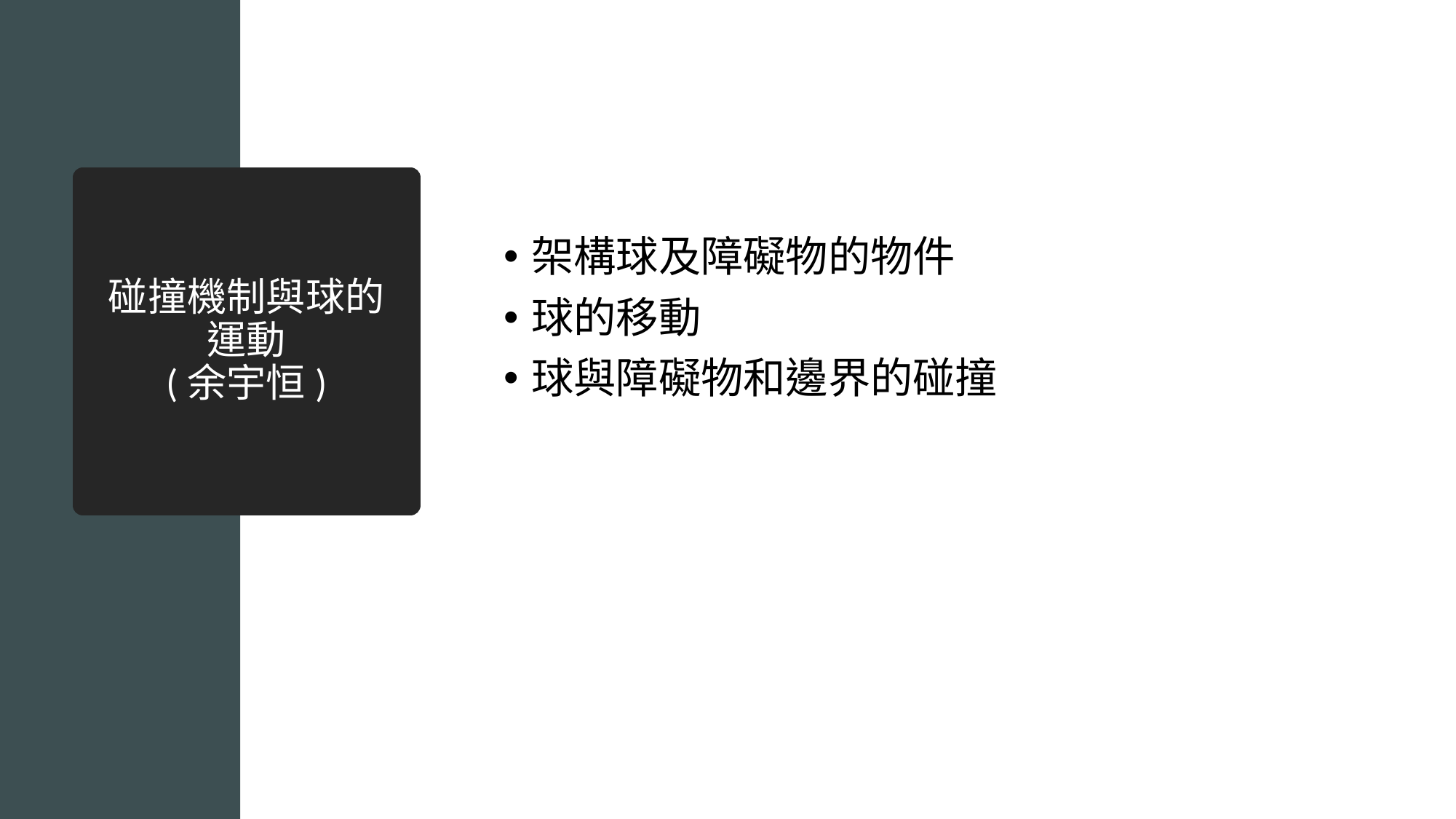

# 碰撞機制與球的運動 (余宇恒)
架構球及障礙物的物件
球的移動
球與障礙物和邊界的碰撞